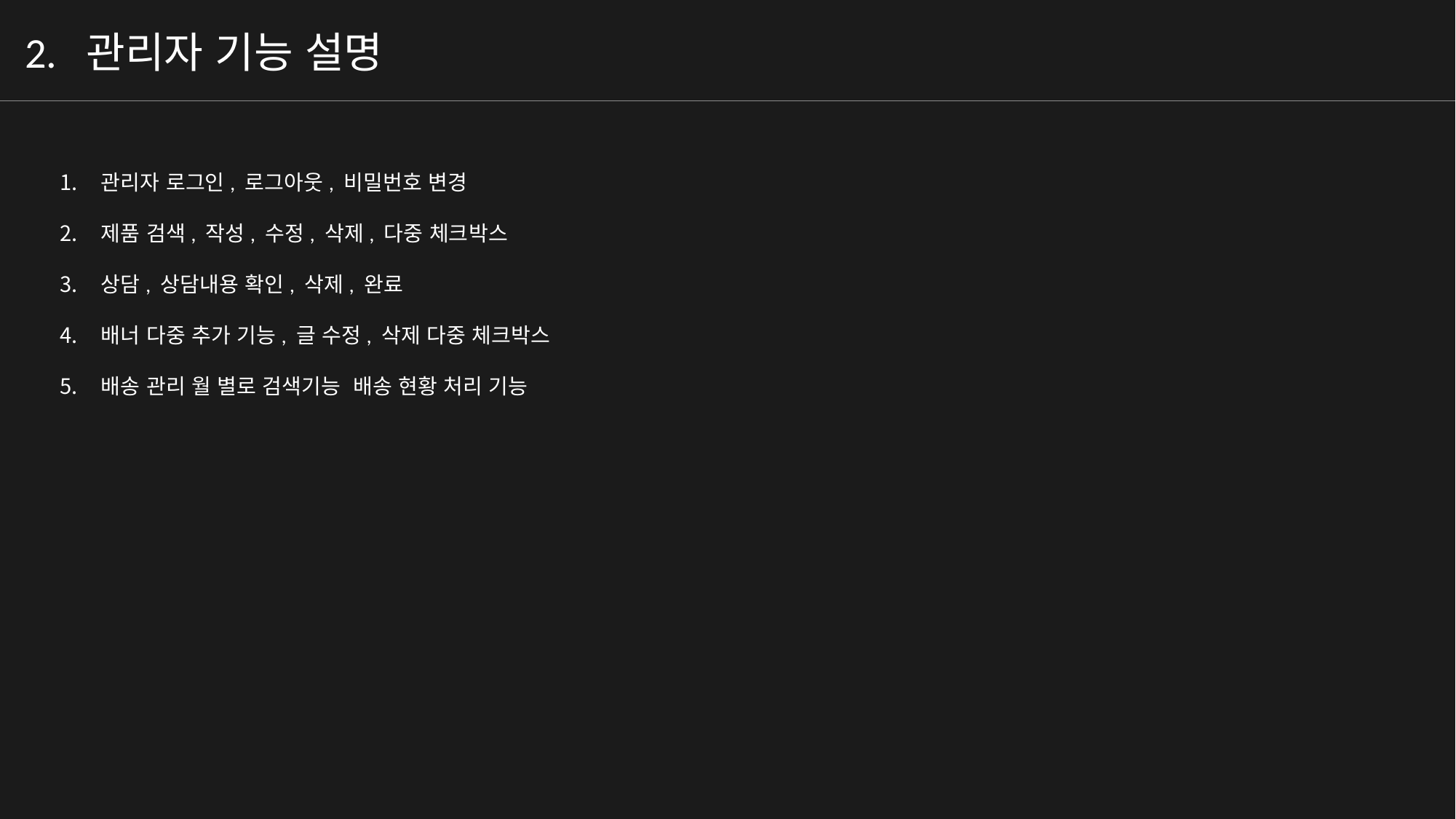

2.  관리자 기능 설명
관리자 로그인, 로그아웃, 비밀번호 변경

제품 검색, 작성, 수정, 삭제, 다중 체크박스

상담, 상담내용 확인, 삭제, 완료

배너 다중 추가 기능, 글 수정, 삭제 다중 체크박스

배송 관리 월 별로 검색기능  배송 현황 처리 기능